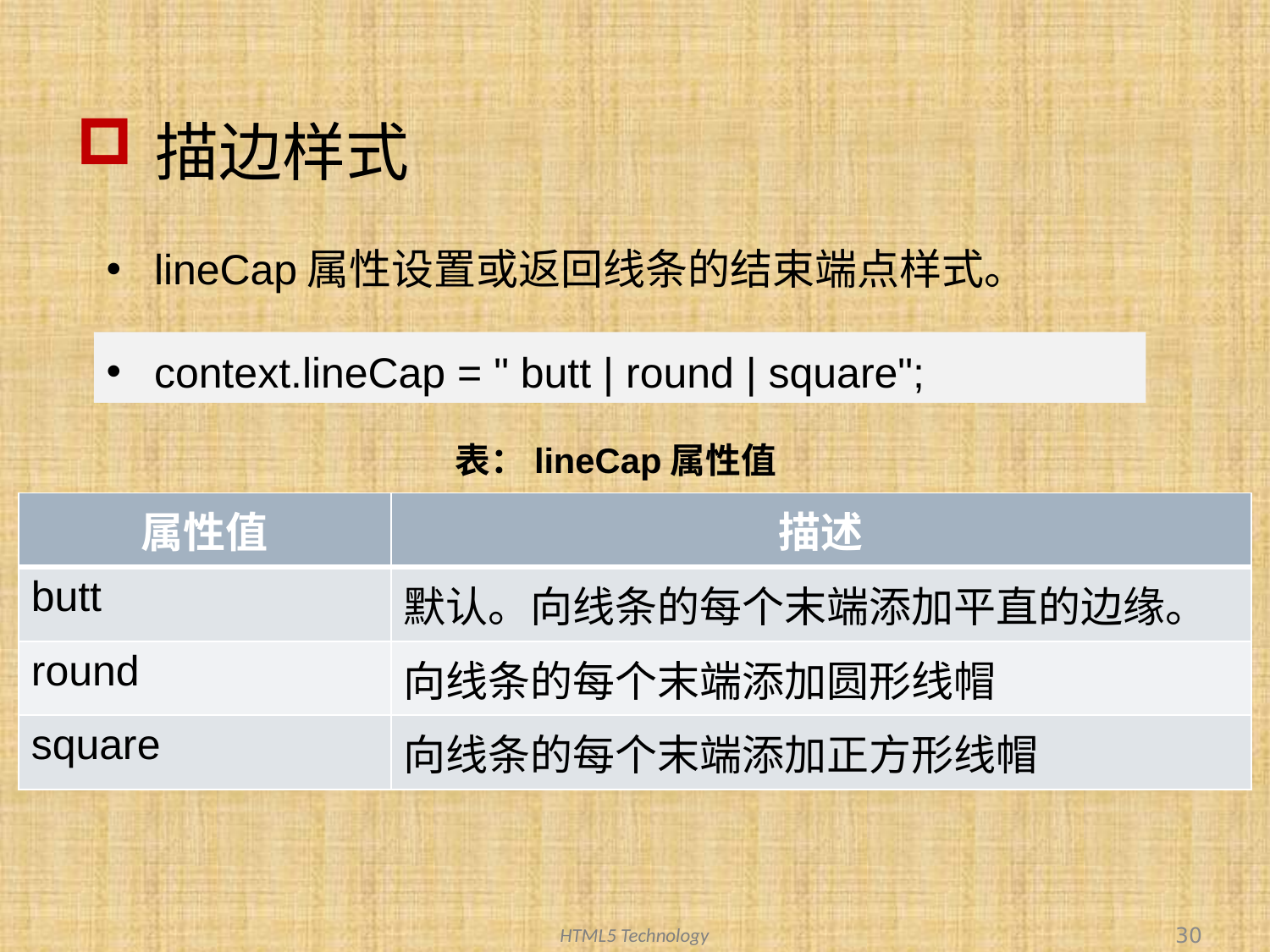

# 描边样式
lineCap属性设置或返回线条的结束端点样式。
context.lineCap = " butt | round | square";
表：lineCap属性值
| 属性值 | 描述 |
| --- | --- |
| butt | 默认。向线条的每个末端添加平直的边缘。 |
| round | 向线条的每个末端添加圆形线帽 |
| square | 向线条的每个末端添加正方形线帽 |
30
HTML5 Technology